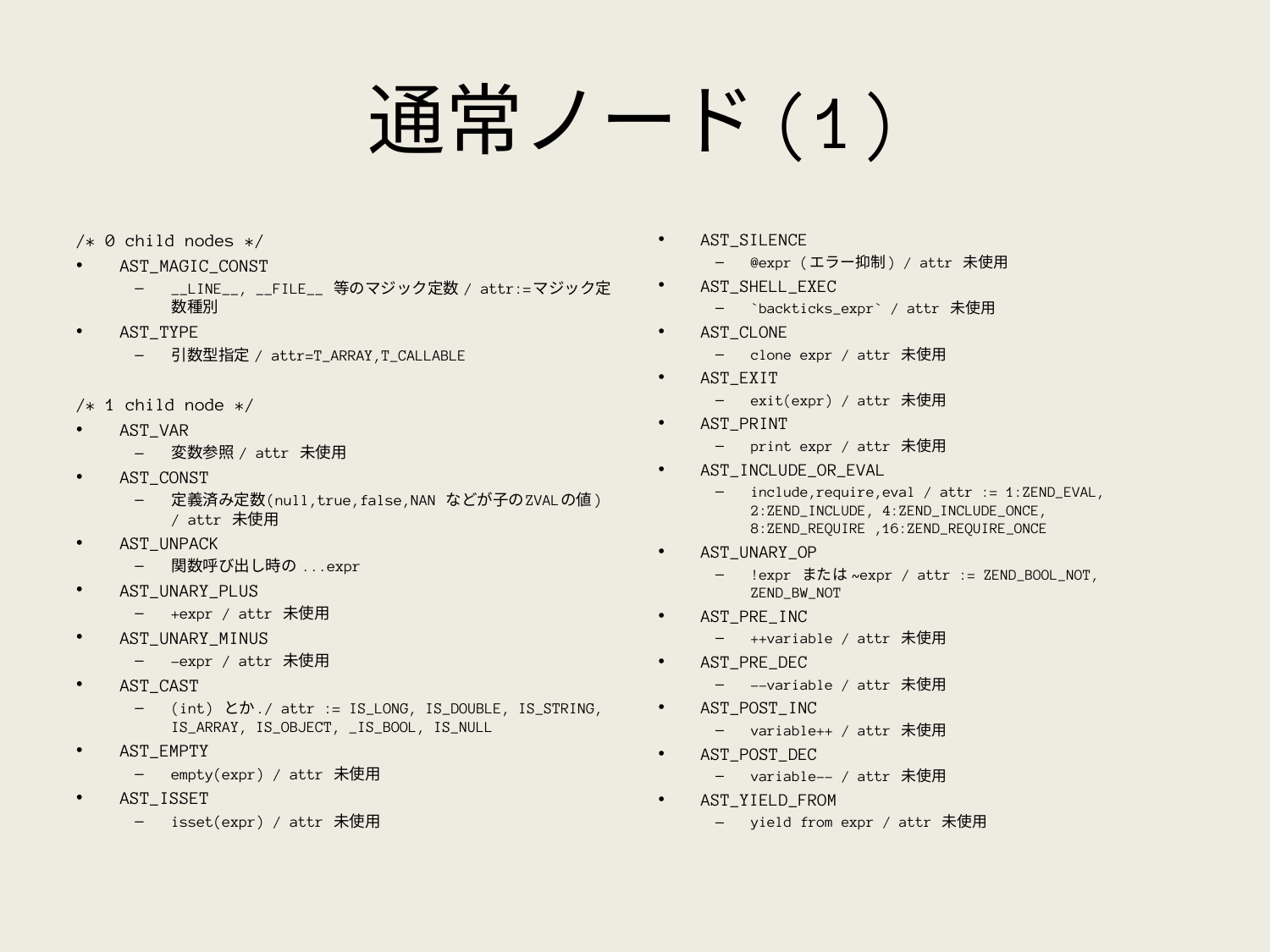

# 通常ノード(1)
/* 0 child nodes */
AST_MAGIC_CONST
__LINE__, __FILE__ 等のマジック定数 / attr:=マジック定数種別
AST_TYPE
引数型指定 / attr=T_ARRAY,T_CALLABLE

/* 1 child node */
AST_VAR
変数参照 / attr 未使用
AST_CONST
定義済み定数(null,true,false,NAN などが子のZVALの値)  / attr 未使用
AST_UNPACK
関数呼び出し時の ...expr
AST_UNARY_PLUS
+expr / attr 未使用
AST_UNARY_MINUS
-expr / attr 未使用
AST_CAST
(int) とか./ attr := IS_LONG, IS_DOUBLE, IS_STRING, IS_ARRAY, IS_OBJECT, _IS_BOOL, IS_NULL
AST_EMPTY
empty(expr) / attr 未使用
AST_ISSET
isset(expr) / attr 未使用
AST_SILENCE
@expr (エラー抑制) / attr 未使用
AST_SHELL_EXEC
`backticks_expr` / attr 未使用
AST_CLONE
clone expr / attr 未使用
AST_EXIT
exit(expr) / attr 未使用
AST_PRINT
print expr / attr 未使用
AST_INCLUDE_OR_EVAL
include,require,eval / attr := 1:ZEND_EVAL, 2:ZEND_INCLUDE, 4:ZEND_INCLUDE_ONCE, 8:ZEND_REQUIRE ,16:ZEND_REQUIRE_ONCE
AST_UNARY_OP
!expr または ~expr / attr := ZEND_BOOL_NOT, ZEND_BW_NOT
AST_PRE_INC
++variable / attr 未使用
AST_PRE_DEC
--variable / attr 未使用
AST_POST_INC
variable++ / attr 未使用
AST_POST_DEC
variable-- / attr 未使用
AST_YIELD_FROM
yield from expr / attr 未使用